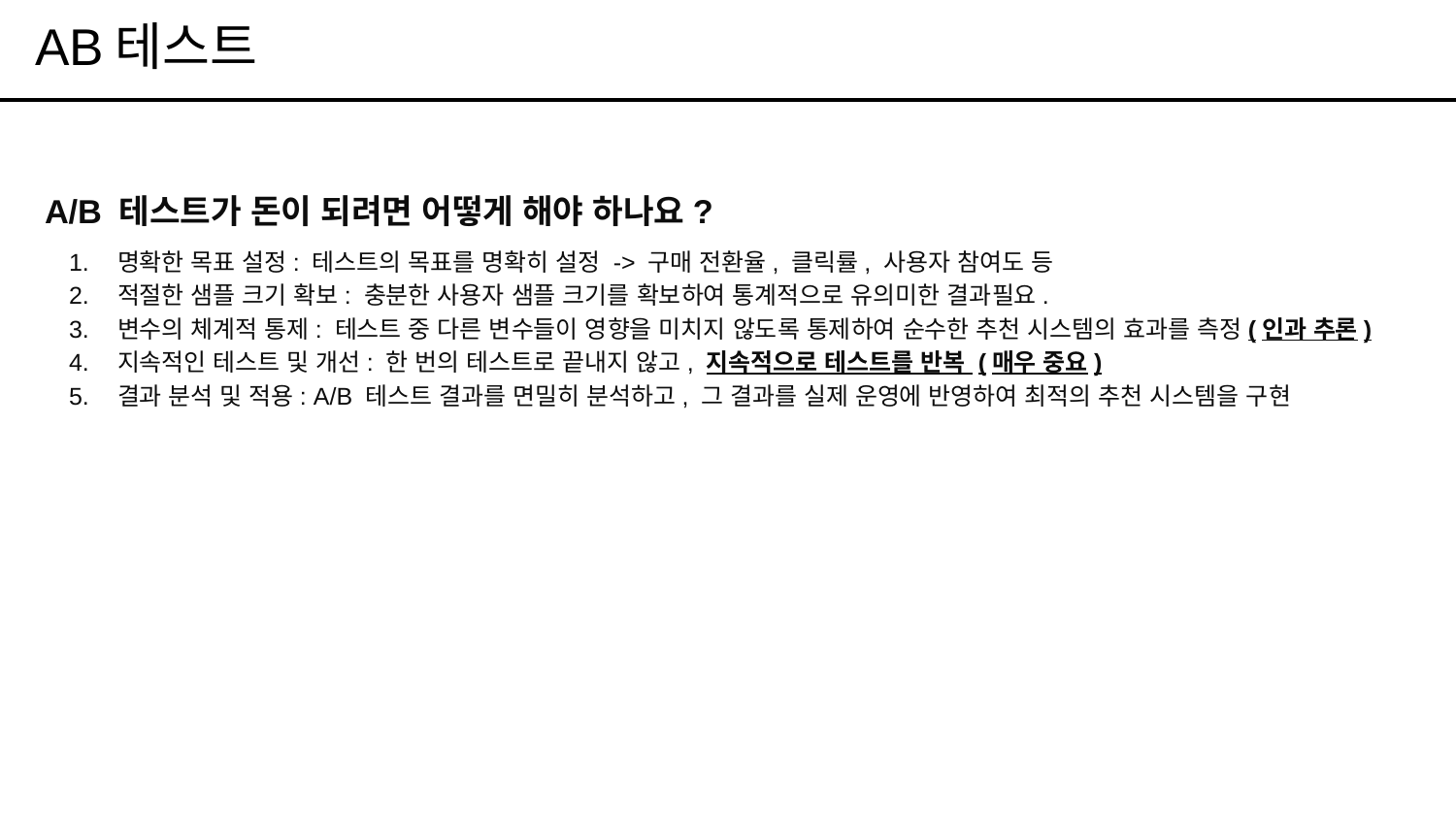

# AB테스트
A/B 테스트가 돈이 되려면 어떻게 해야 하나요?
명확한 목표 설정: 테스트의 목표를 명확히 설정 -> 구매 전환율, 클릭률, 사용자 참여도 등
적절한 샘플 크기 확보: 충분한 사용자 샘플 크기를 확보하여 통계적으로 유의미한 결과필요.
변수의 체계적 통제: 테스트 중 다른 변수들이 영향을 미치지 않도록 통제하여 순수한 추천 시스템의 효과를 측정(인과 추론)
지속적인 테스트 및 개선: 한 번의 테스트로 끝내지 않고, 지속적으로 테스트를 반복 (매우 중요)
결과 분석 및 적용: A/B 테스트 결과를 면밀히 분석하고, 그 결과를 실제 운영에 반영하여 최적의 추천 시스템을 구현